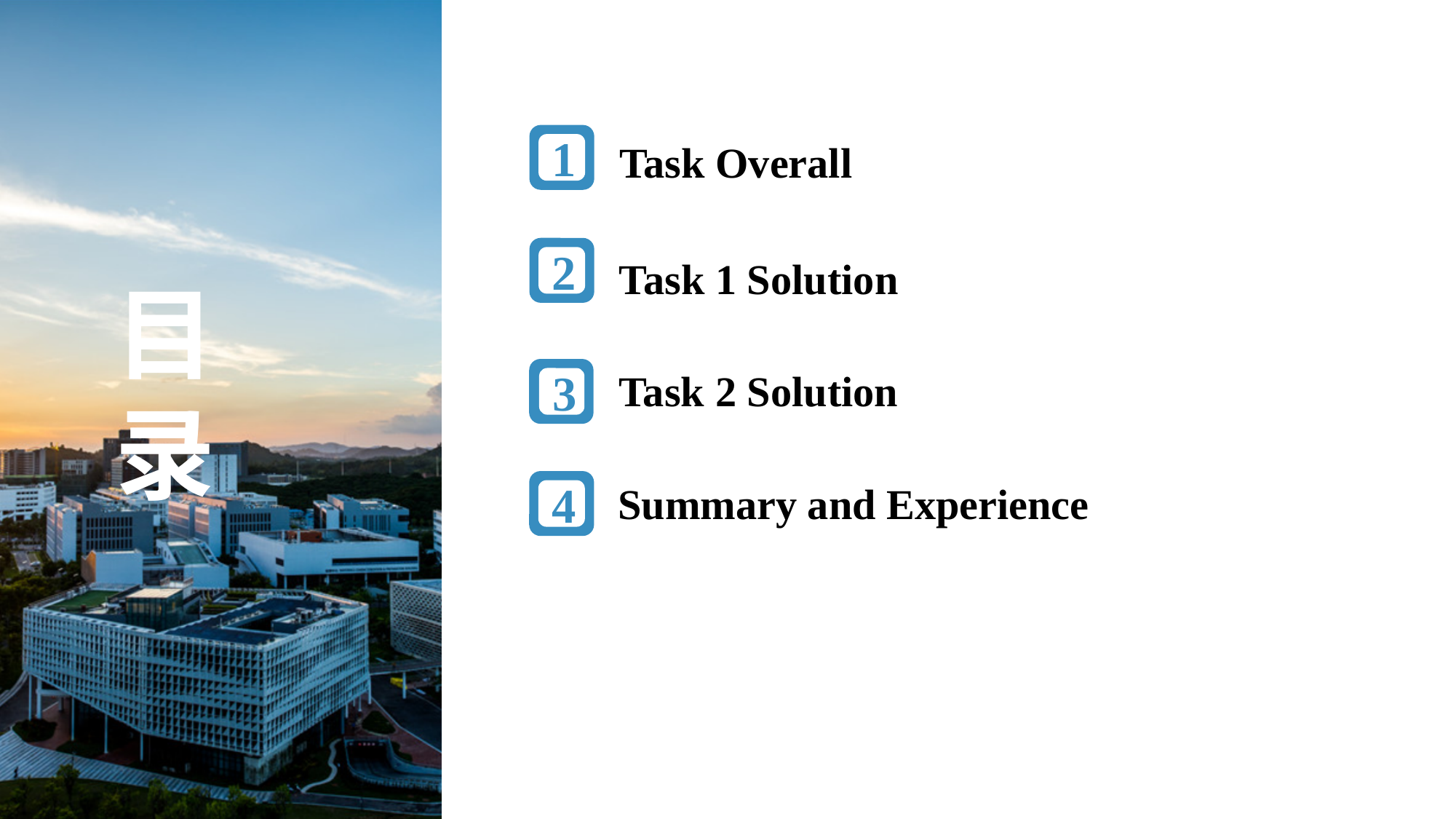

2

1
Task Overall
Task 1 Solution

3
目
录
Task 2 Solution
Summary and Experience

4

2